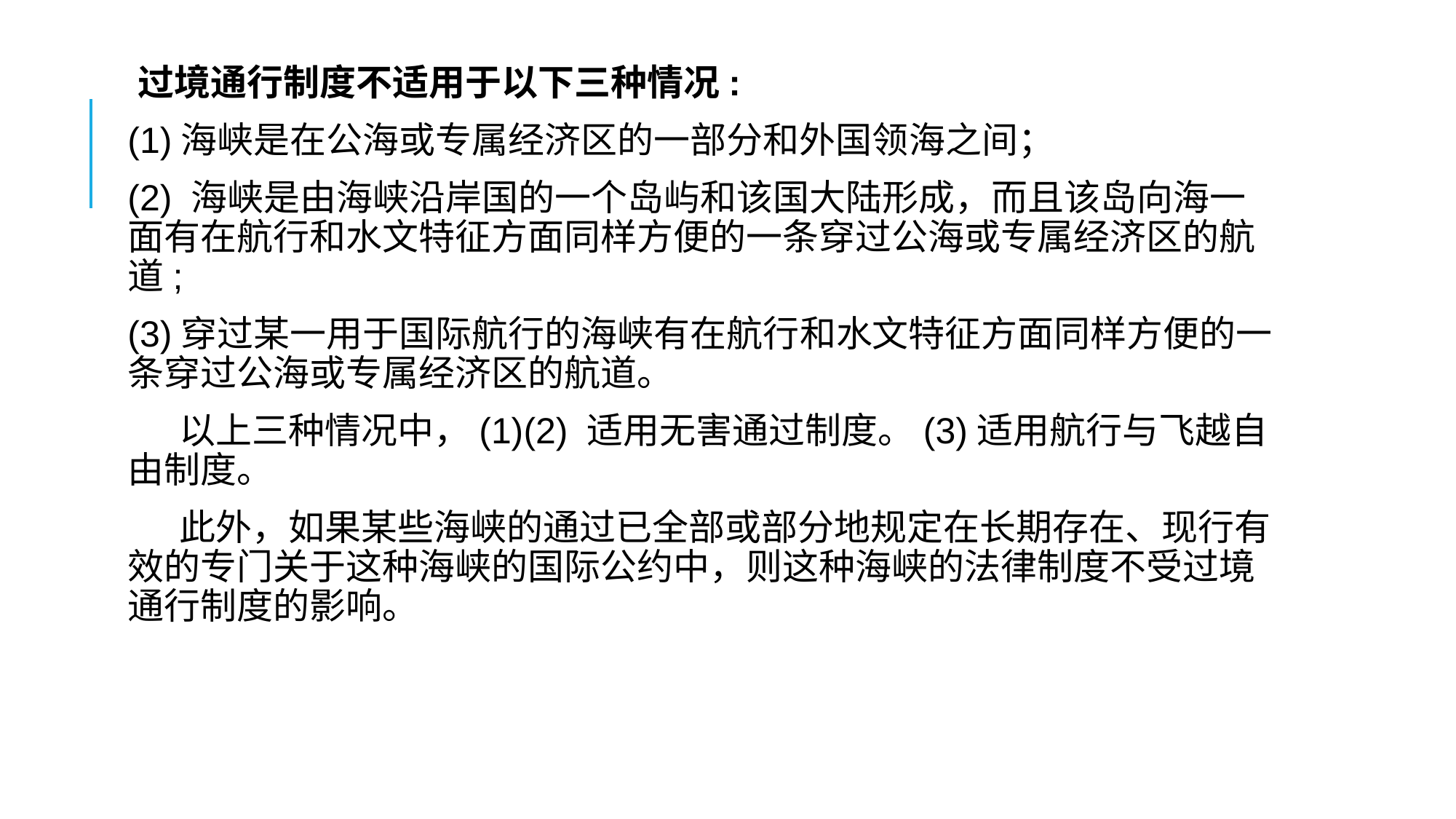

过境通行制度不适用于以下三种情况:
(1)海峡是在公海或专属经济区的一部分和外国领海之间；
(2) 海峡是由海峡沿岸国的一个岛屿和该国大陆形成，而且该岛向海一面有在航行和水文特征方面同样方便的一条穿过公海或专属经济区的航道;
(3)穿过某一用于国际航行的海峡有在航行和水文特征方面同样方便的一条穿过公海或专属经济区的航道。
    以上三种情况中，(1)(2) 适用无害通过制度。(3)适用航行与飞越自由制度。
    此外，如果某些海峡的通过已全部或部分地规定在长期存在、现行有效的专门关于这种海峡的国际公约中，则这种海峡的法律制度不受过境通行制度的影响。